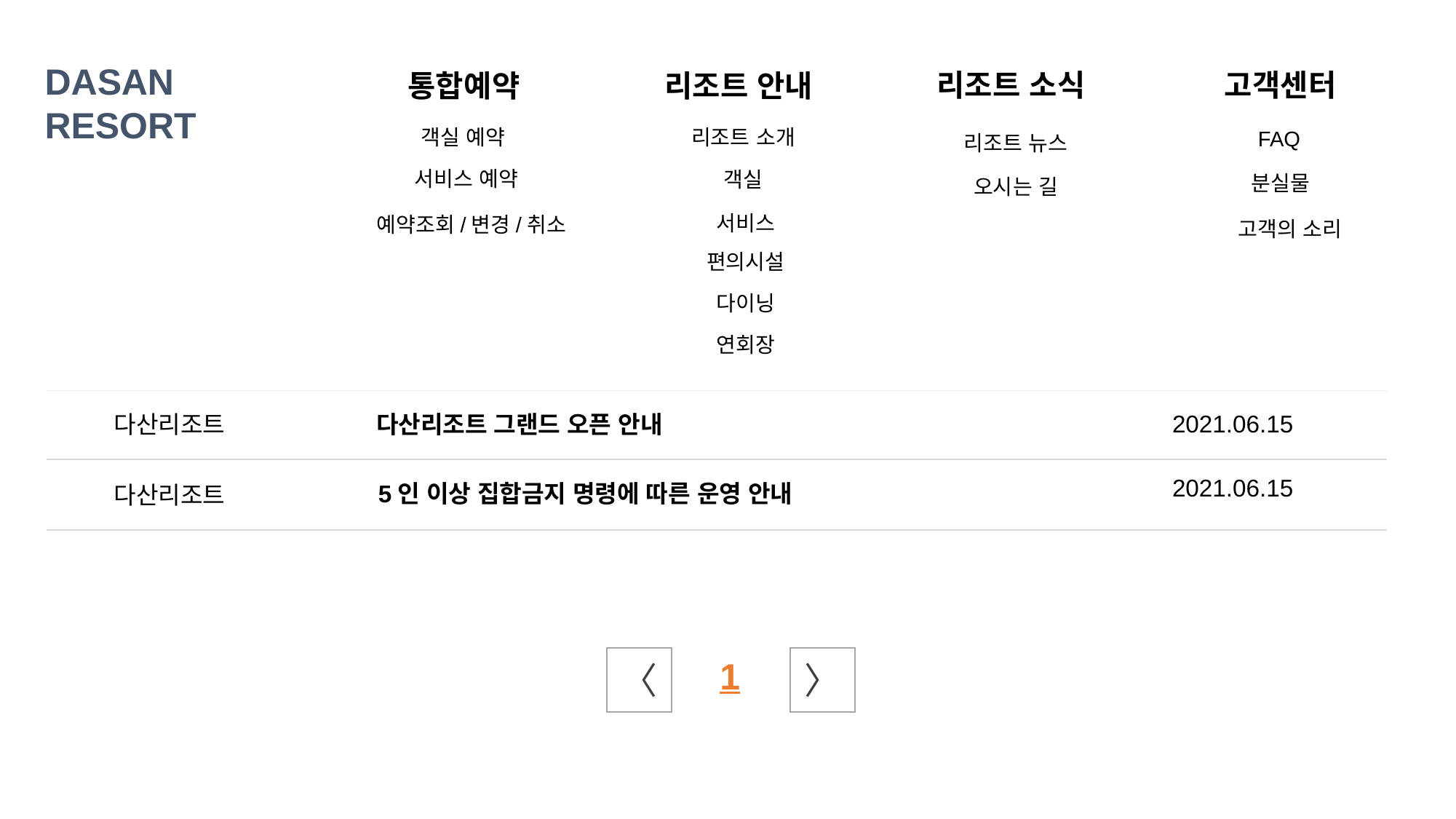

DASAN RESORT
DASAN RESORT
고객센터
고객센터
리조트 소식
리조트 소식
통합예약
리조트 안내
통합예약
리조트 안내
객실 예약
리조트 소개
FAQ
리조트 뉴스
서비스 예약
객실
분실물
리조트 뉴스
오시는 길
서비스
예약조회/변경/취소
고객의 소리
편의시설
총2건
다이닝
연회장
|  |
| --- |
|  |
|  |
구분
제목
날짜
2021.06.15

다산리조트
다산리조트 그랜드 오픈 안내
2021.06.15
5인 이상 집합금지 명령에 따른 운영 안내
다산리조트
〈
1
〉